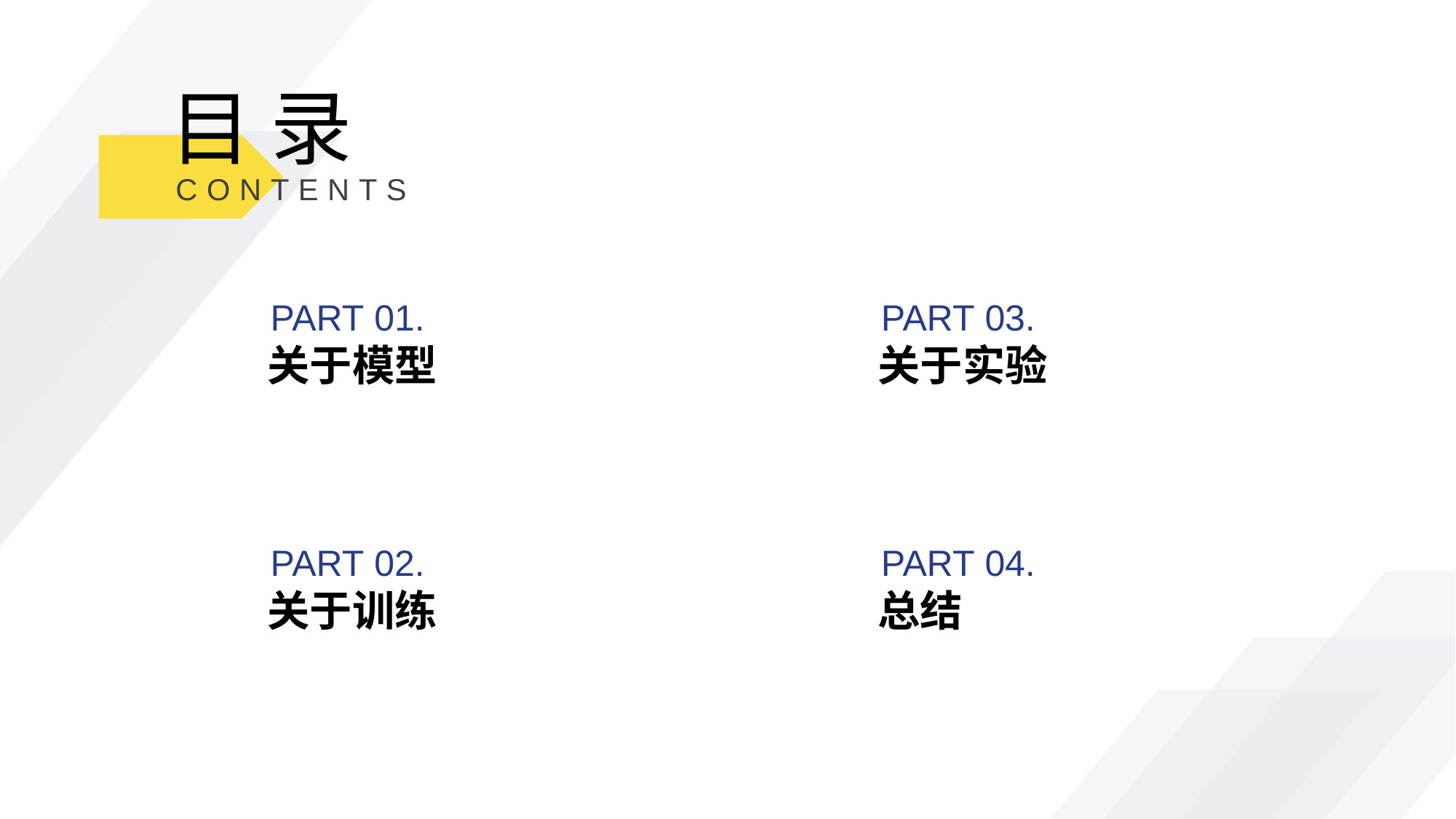

目 录
CONTENTS

PART 01.
PART 03.
关于模型
关于实验
PART 02.
PART 04.

关于训练
总结